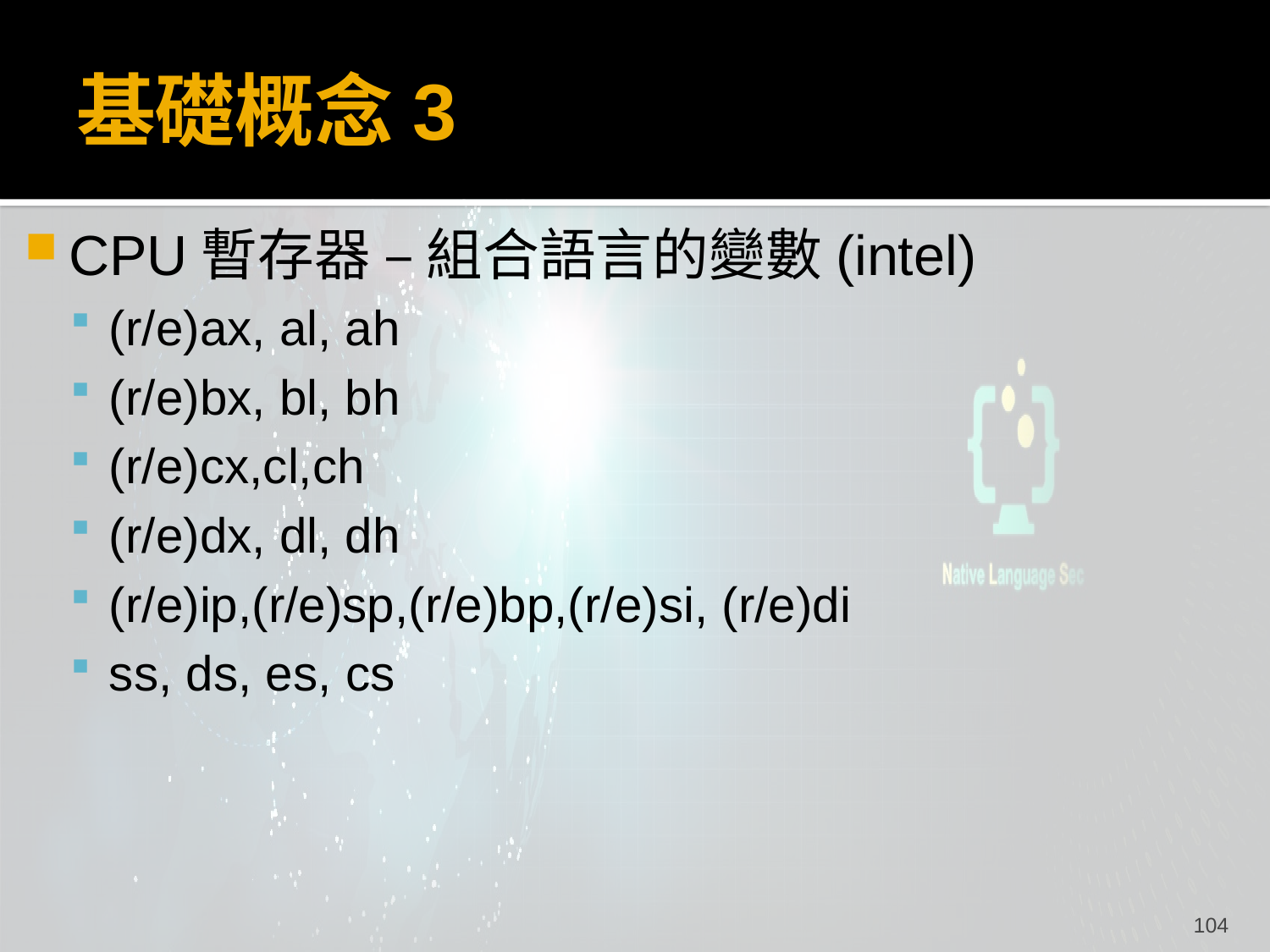

# 基礎概念3
CPU暫存器 – 組合語言的變數(intel)
(r/e)ax, al, ah
(r/e)bx, bl, bh
(r/e)cx,cl,ch
(r/e)dx, dl, dh
(r/e)ip,(r/e)sp,(r/e)bp,(r/e)si, (r/e)di
ss, ds, es, cs

104